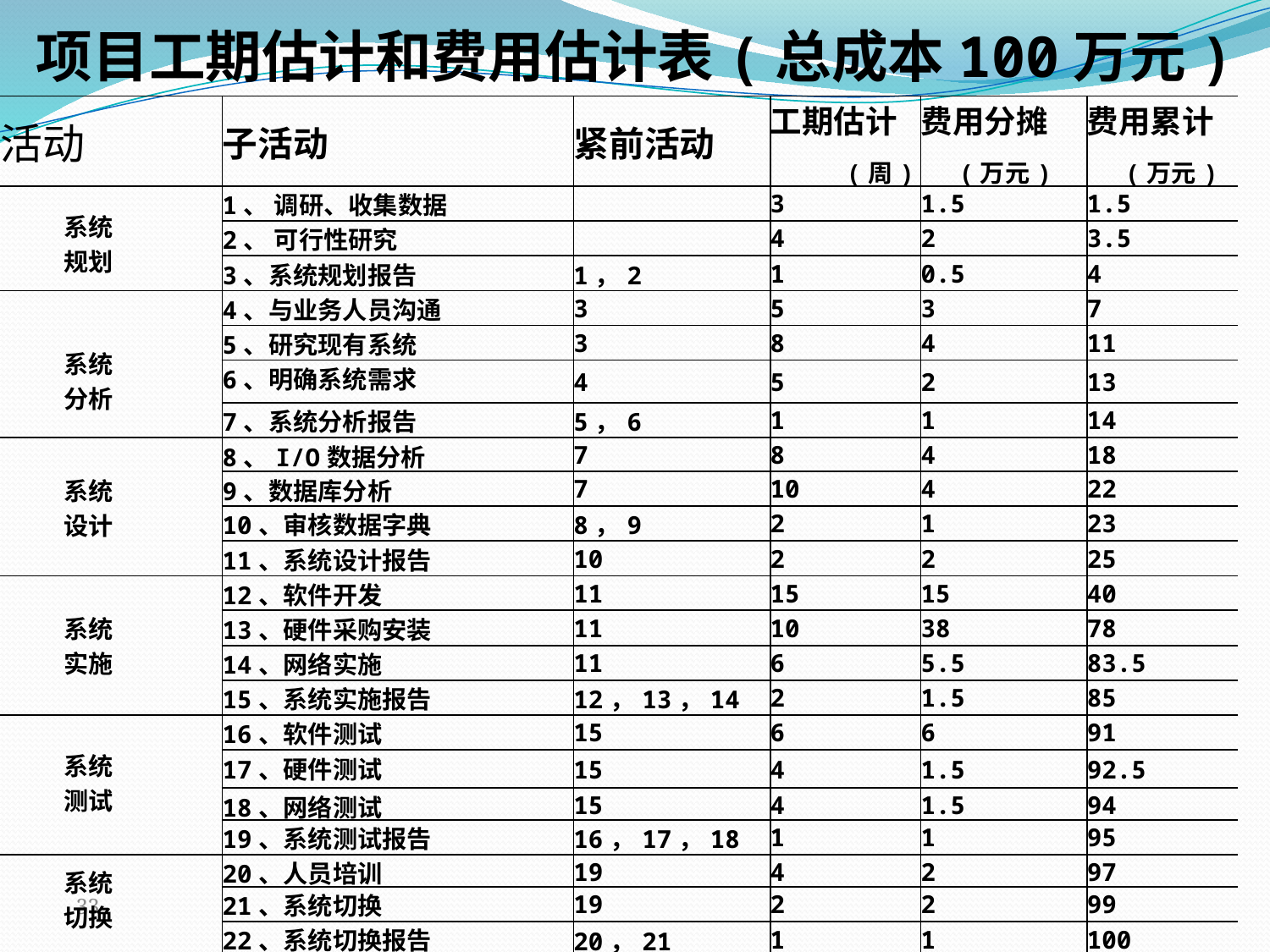

项目工期估计和费用估计表(总成本100万元)
| 活动 | 子活动 | 紧前活动 | 工期估计 (周) | 费用分摊 (万元) | 费用累计 (万元) |
| --- | --- | --- | --- | --- | --- |
|  | 1、 调研、收集数据 |  | 3 | 1.5 | 1.5 |
|  | 2、 可行性研究 |  | 4 | 2 | 3.5 |
|  | 3、系统规划报告 | 1，2 | 1 | 0.5 | 4 |
|  | 4、与业务人员沟通 | 3 | 5 | 3 | 7 |
|  | 5、研究现有系统 | 3 | 8 | 4 | 11 |
|  | 6、明确系统需求 | 4 | 5 | 2 | 13 |
|  | 7、系统分析报告 | 5，6 | 1 | 1 | 14 |
|  | 8、I/O数据分析 | 7 | 8 | 4 | 18 |
|  | 9、数据库分析 | 7 | 10 | 4 | 22 |
|  | 10、审核数据字典 | 8，9 | 2 | 1 | 23 |
|  | 11、系统设计报告 | 10 | 2 | 2 | 25 |
|  | 12、软件开发 | 11 | 15 | 15 | 40 |
|  | 13、硬件采购安装 | 11 | 10 | 38 | 78 |
|  | 14、网络实施 | 11 | 6 | 5.5 | 83.5 |
|  | 15、系统实施报告 | 12，13，14 | 2 | 1.5 | 85 |
|  | 16、软件测试 | 15 | 6 | 6 | 91 |
|  | 17、硬件测试 | 15 | 4 | 1.5 | 92.5 |
|  | 18、网络测试 | 15 | 4 | 1.5 | 94 |
|  | 19、系统测试报告 | 16，17，18 | 1 | 1 | 95 |
|  | 20、人员培训 | 19 | 4 | 2 | 97 |
|  | 21、系统切换 | 19 | 2 | 2 | 99 |
|  | 22、系统切换报告 | 20，21 | 1 | 1 | 100 |

系统
规划
系统
分析

系统
设计
系统
实施
系统
测试
系统
切换
33